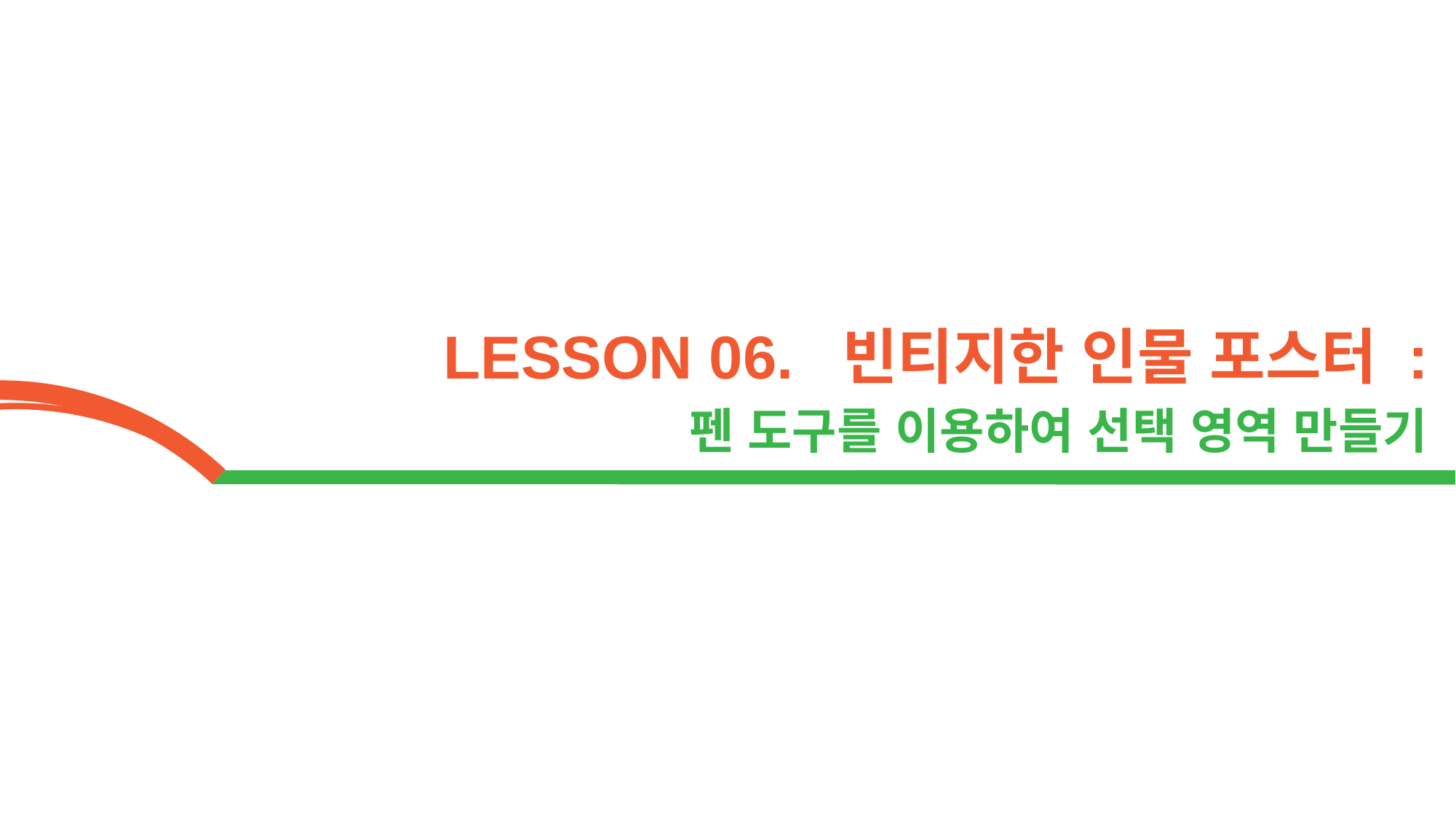

LESSON 06.  빈티지한 인물 포스터 :
펜 도구를 이용하여 선택 영역 만들기